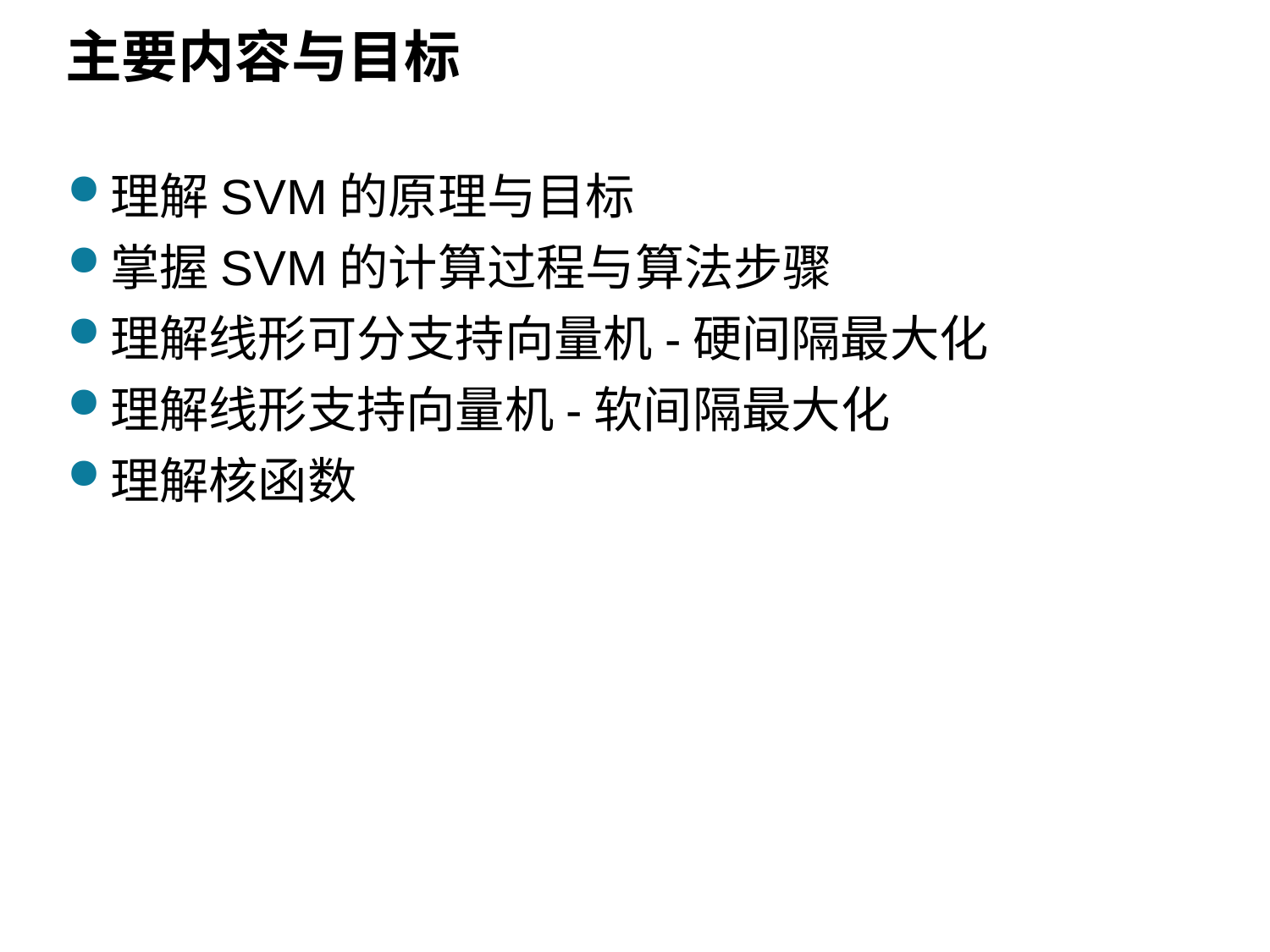

# 主要内容与目标
理解SVM的原理与目标
掌握SVM的计算过程与算法步骤
理解线形可分支持向量机-硬间隔最大化
理解线形支持向量机-软间隔最大化
理解核函数